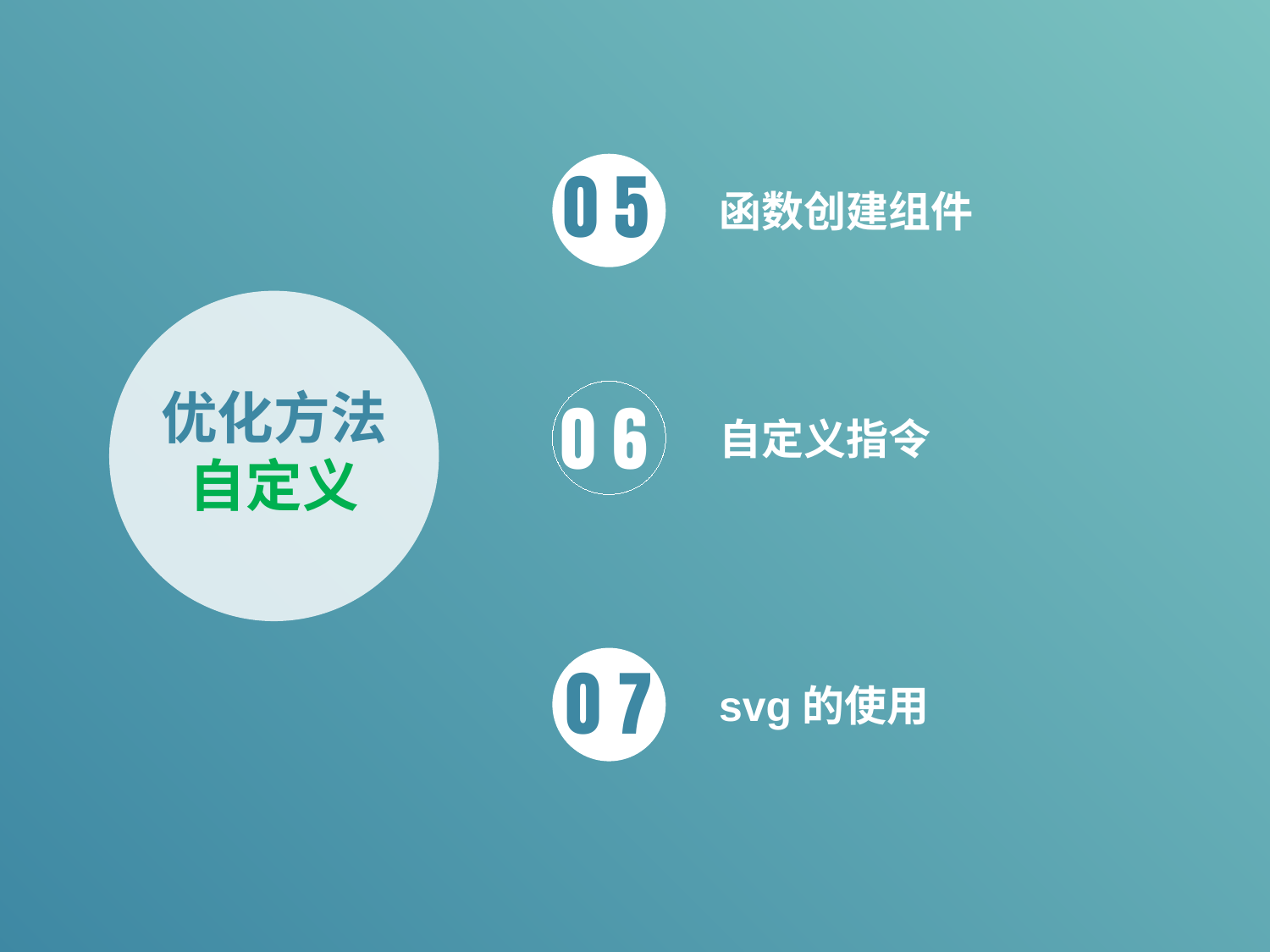

0 5
函数创建组件

0 6

0 7
svg的使用

优化方法
自定义

自定义指令